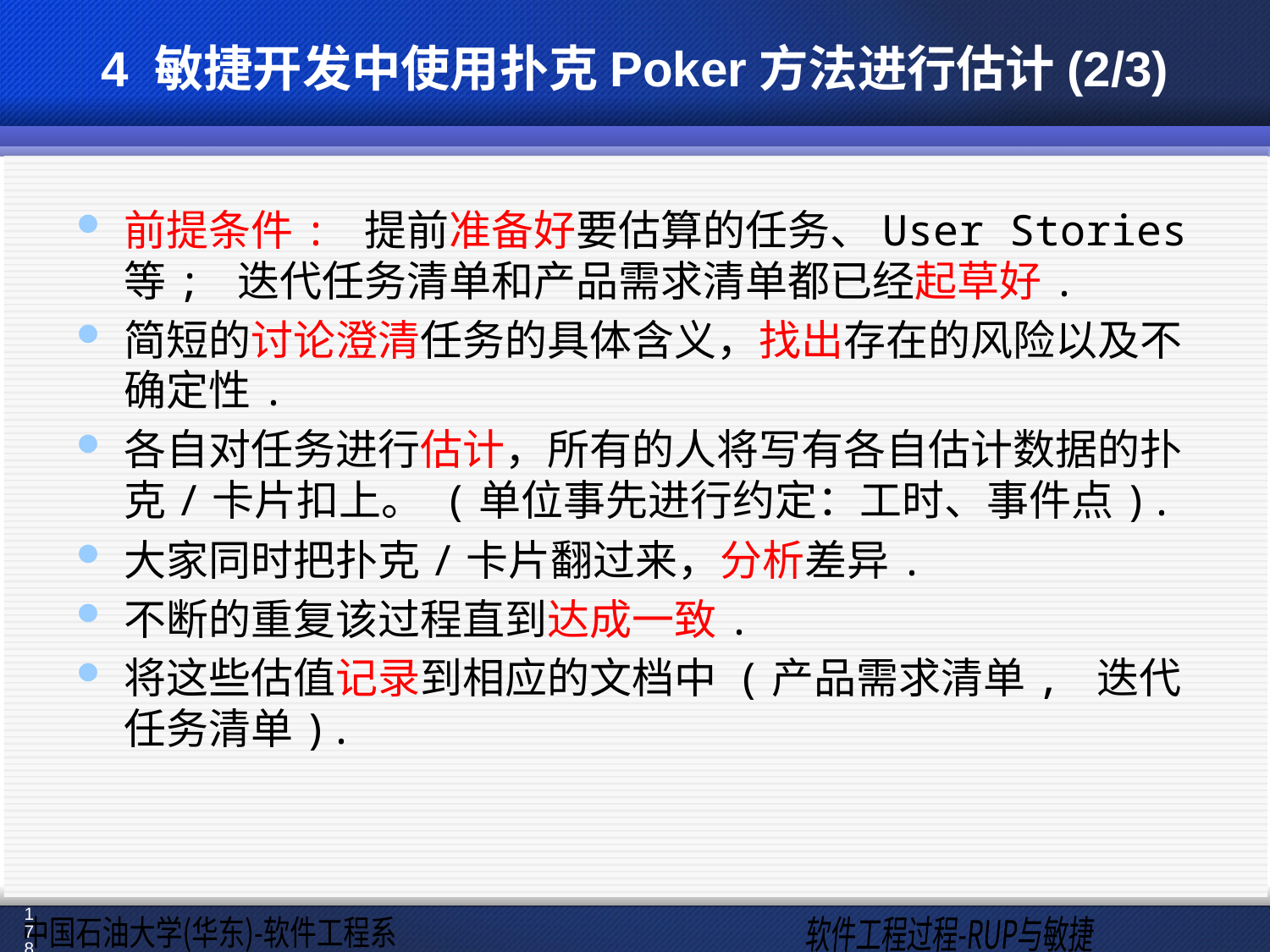

# 4 敏捷开发中使用扑克Poker方法进行估计(2/3)
前提条件: 提前准备好要估算的任务、User Stories等; 迭代任务清单和产品需求清单都已经起草好.
简短的讨论澄清任务的具体含义，找出存在的风险以及不确定性.
各自对任务进行估计，所有的人将写有各自估计数据的扑克/卡片扣上。 (单位事先进行约定：工时、事件点).
大家同时把扑克/卡片翻过来，分析差异.
不断的重复该过程直到达成一致.
将这些估值记录到相应的文档中 (产品需求清单, 迭代任务清单).
178